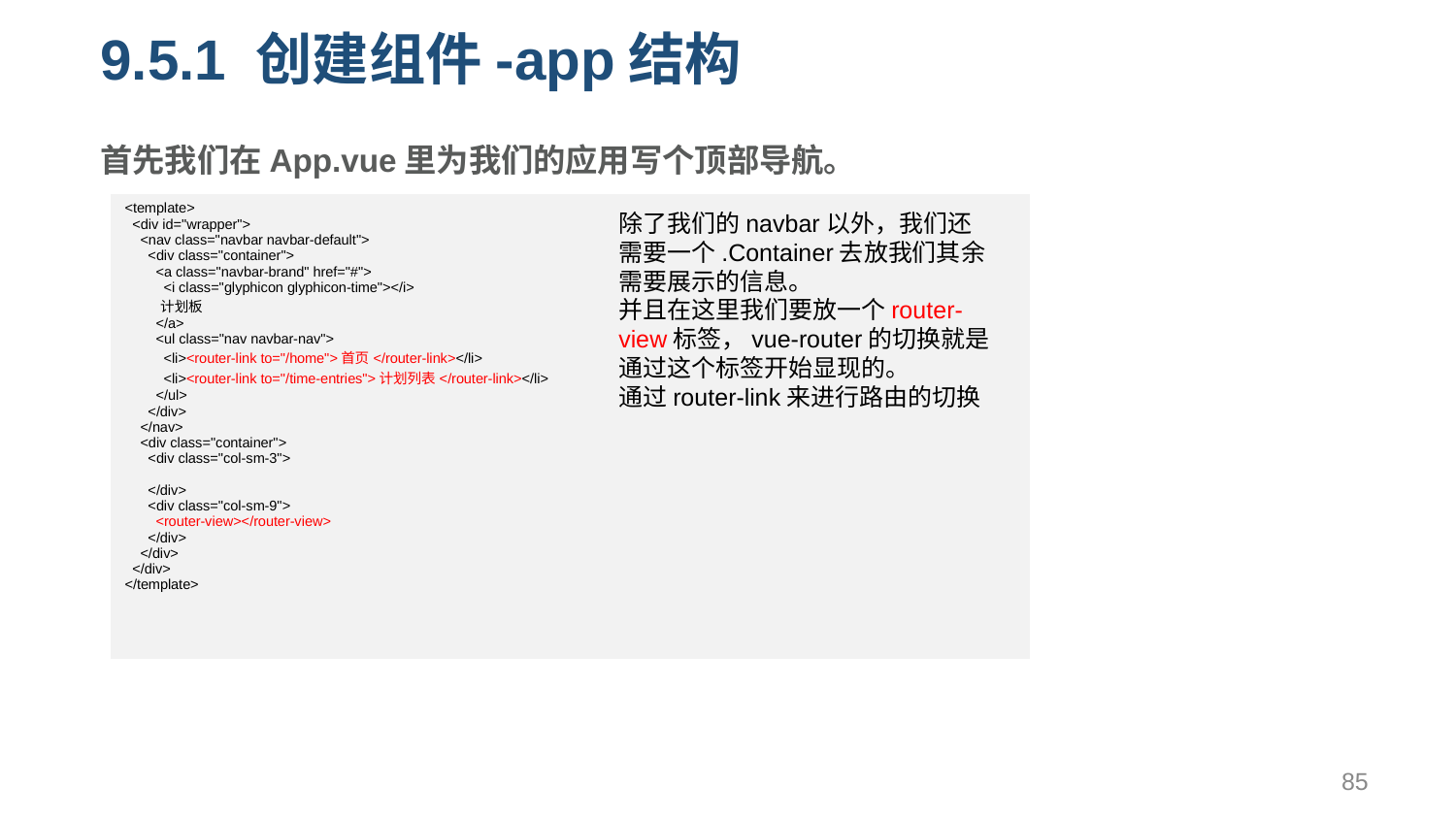

# 9.5.1 创建组件-app结构
首先我们在App.vue里为我们的应用写个顶部导航。

| <template> <div id="wrapper"> <nav class="navbar navbar-default"> <div class="container"> <a class="navbar-brand" href="#"> <i class="glyphicon glyphicon-time"></i> 计划板 </a> <ul class="nav navbar-nav"> <li><router-link to="/home">首页</router-link></li> <li><router-link to="/time-entries">计划列表</router-link></li> </ul> </div> </nav> <div class="container"> <div class="col-sm-3"> </div> <div class="col-sm-9"> <router-view></router-view> </div> </div> </div> </template> |
| --- |
除了我们的navbar以外，我们还需要一个.Container去放我们其余需要展示的信息。
并且在这里我们要放一个router-view标签，vue-router的切换就是通过这个标签开始显现的。
通过router-link来进行路由的切换
85